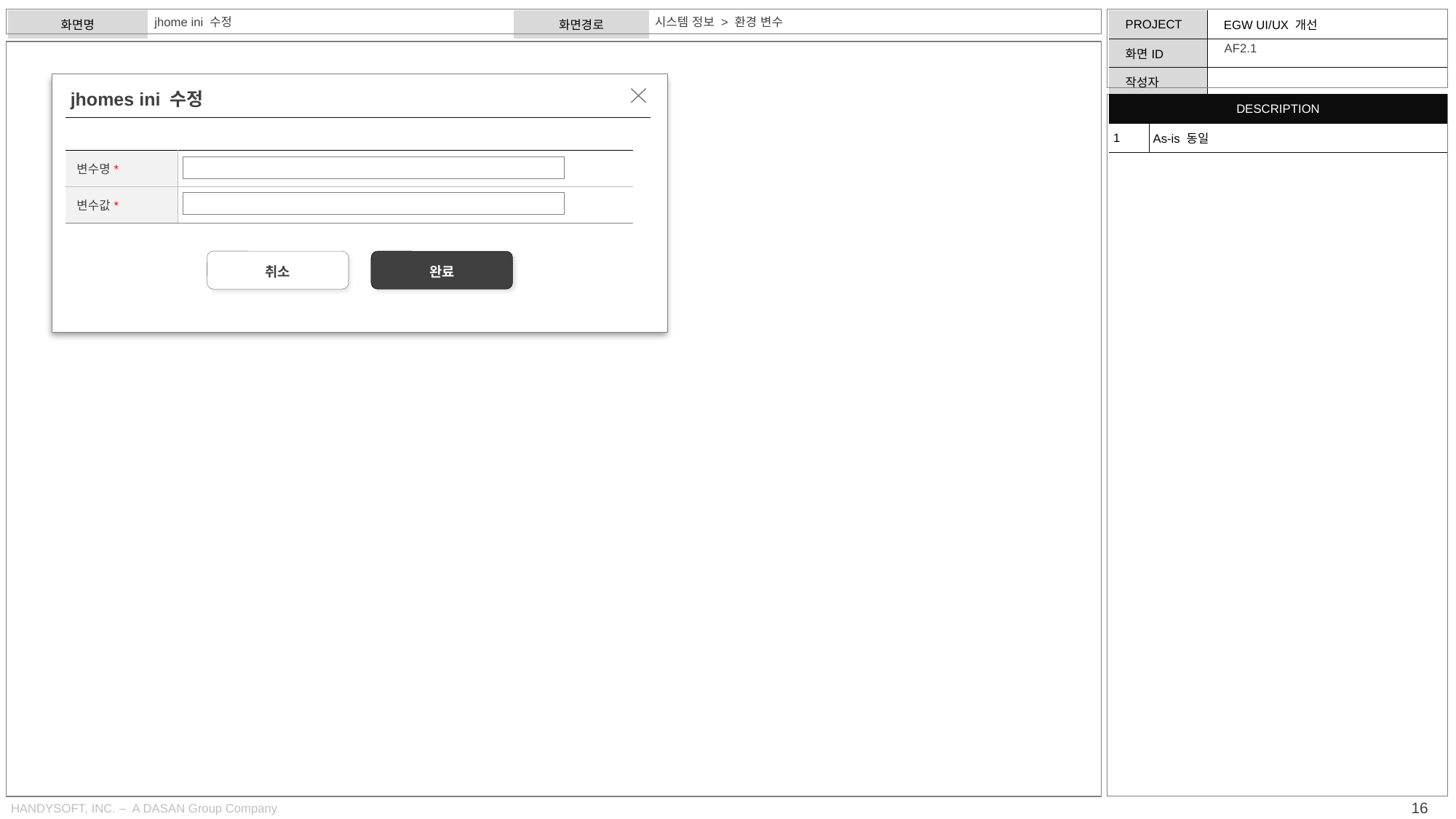

jhome ini 수정
시스템 정보 > 환경 변수
AF2.1

jhomes ini 수정

| DESCRIPTION |  |
| --- | --- |
| 1 | As-is 동일 |
| 변수명\* |  |
| --- | --- |
| 변수값\* |  |

취소
완료